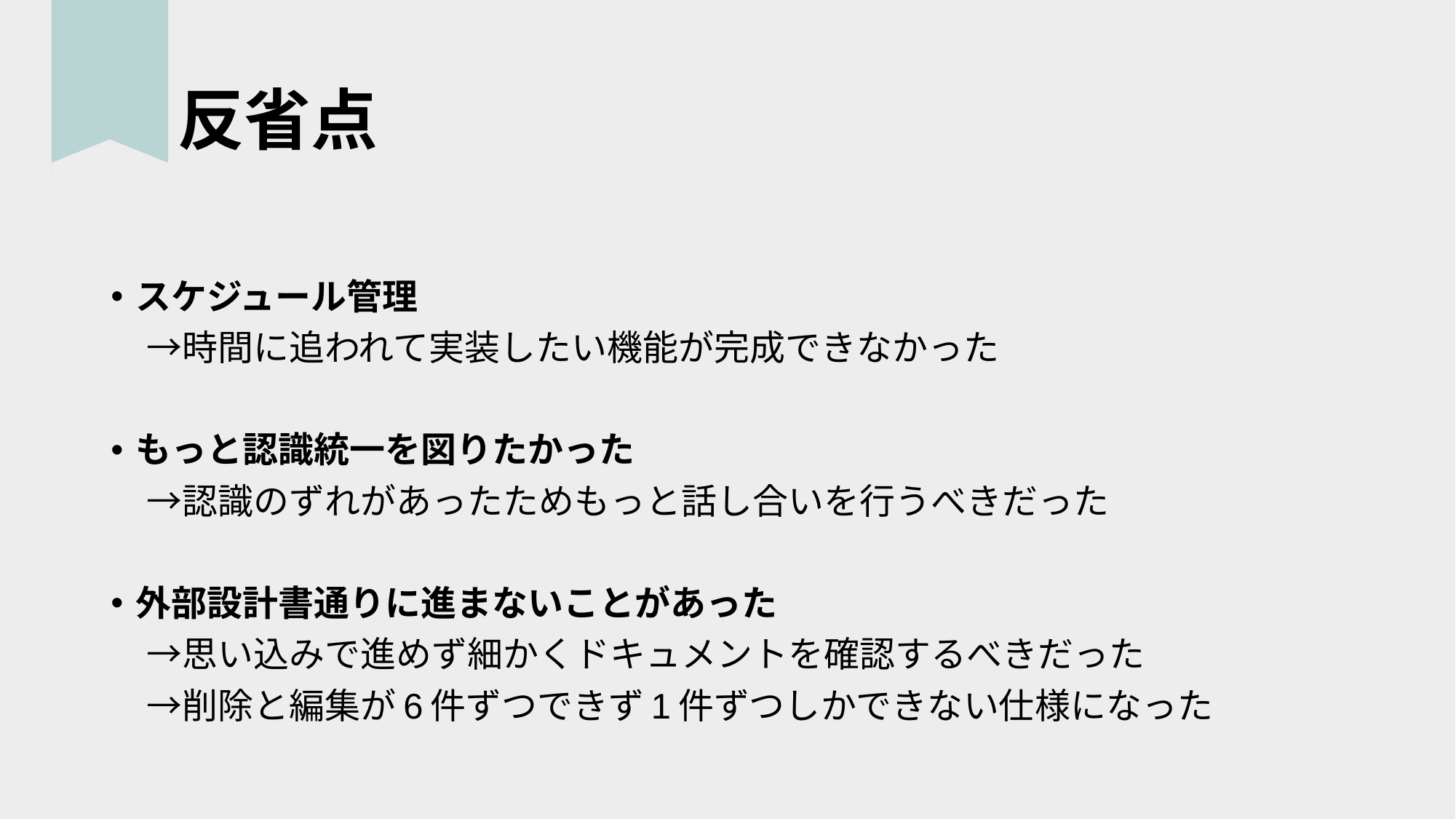

# 反省点

スケジュール管理
　→時間に追われて実装したい機能が完成できなかった

もっと認識統一を図りたかった
　→認識のずれがあったためもっと話し合いを行うべきだった

外部設計書通りに進まないことがあった
　→思い込みで進めず細かくドキュメントを確認するべきだった
　→削除と編集が6件ずつできず1件ずつしかできない仕様になった